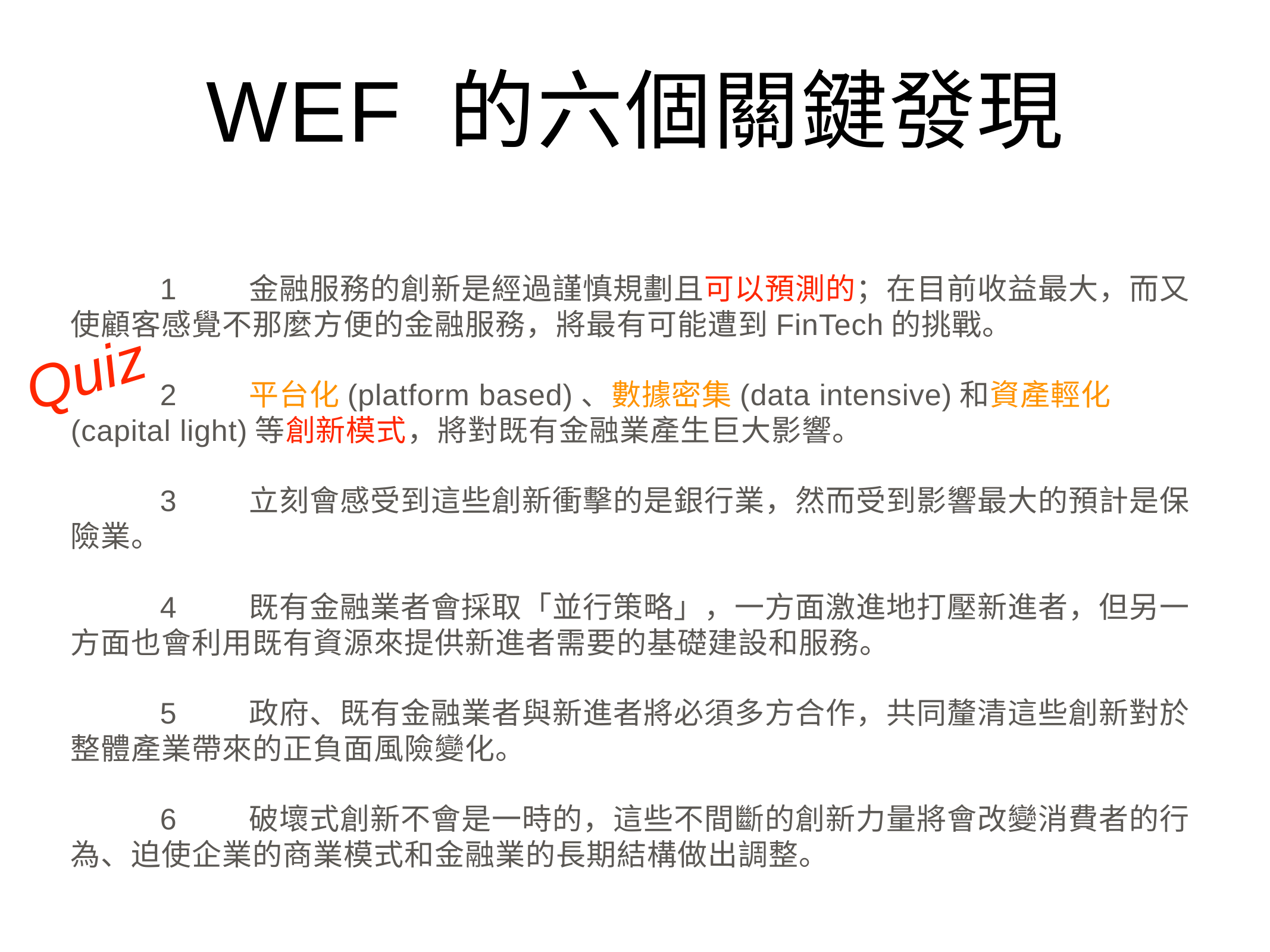

# WEF 的六個關鍵發現

	1	金融服務的創新是經過謹慎規劃且可以預測的；在目前收益最大，而又使顧客感覺不那麼方便的金融服務，將最有可能遭到FinTech的挑戰。
	2	平台化(platform based)、數據密集(data intensive)和資產輕化(capital light)等創新模式，將對既有金融業產生巨大影響。
	3	立刻會感受到這些創新衝擊的是銀行業，然而受到影響最大的預計是保險業。
	4	既有金融業者會採取「並行策略」，一方面激進地打壓新進者，但另一方面也會利用既有資源來提供新進者需要的基礎建設和服務。
	5	政府、既有金融業者與新進者將必須多方合作，共同釐清這些創新對於整體產業帶來的正負面風險變化。
	6	破壞式創新不會是一時的，這些不間斷的創新力量將會改變消費者的行為、迫使企業的商業模式和金融業的長期結構做出調整。
Quiz
34